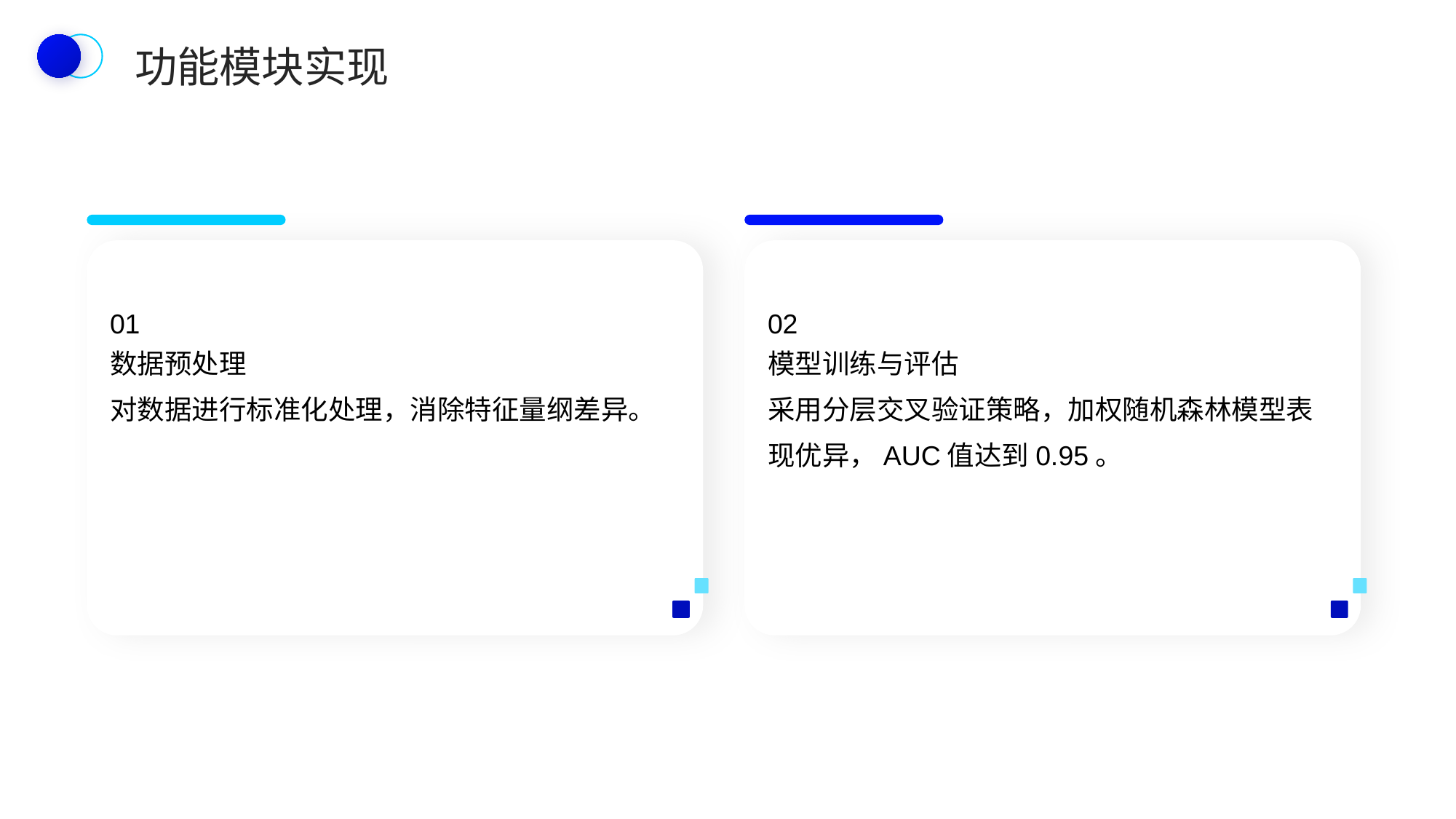

功能模块实现

01
02
数据预处理
对数据进行标准化处理，消除特征量纲差异。
模型训练与评估
采用分层交叉验证策略，加权随机森林模型表现优异，AUC值达到0.95。